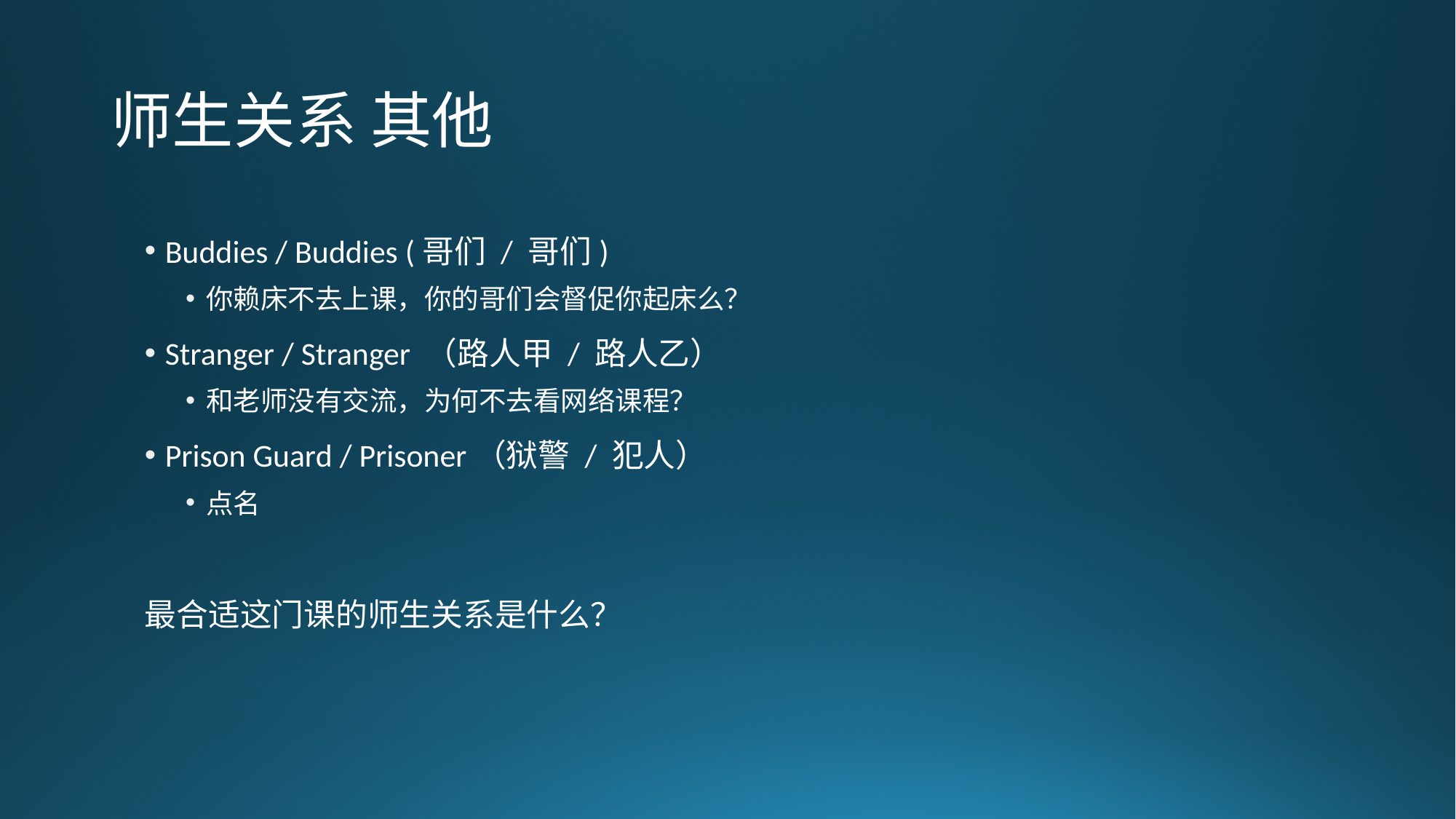

# 师生关系 其他
Buddies / Buddies (哥们 / 哥们)
你赖床不去上课，你的哥们会督促你起床么？
Stranger / Stranger （路人甲 / 路人乙）
和老师没有交流，为何不去看网络课程？
Prison Guard / Prisoner（狱警 / 犯人）
点名

最合适这门课的师生关系是什么？